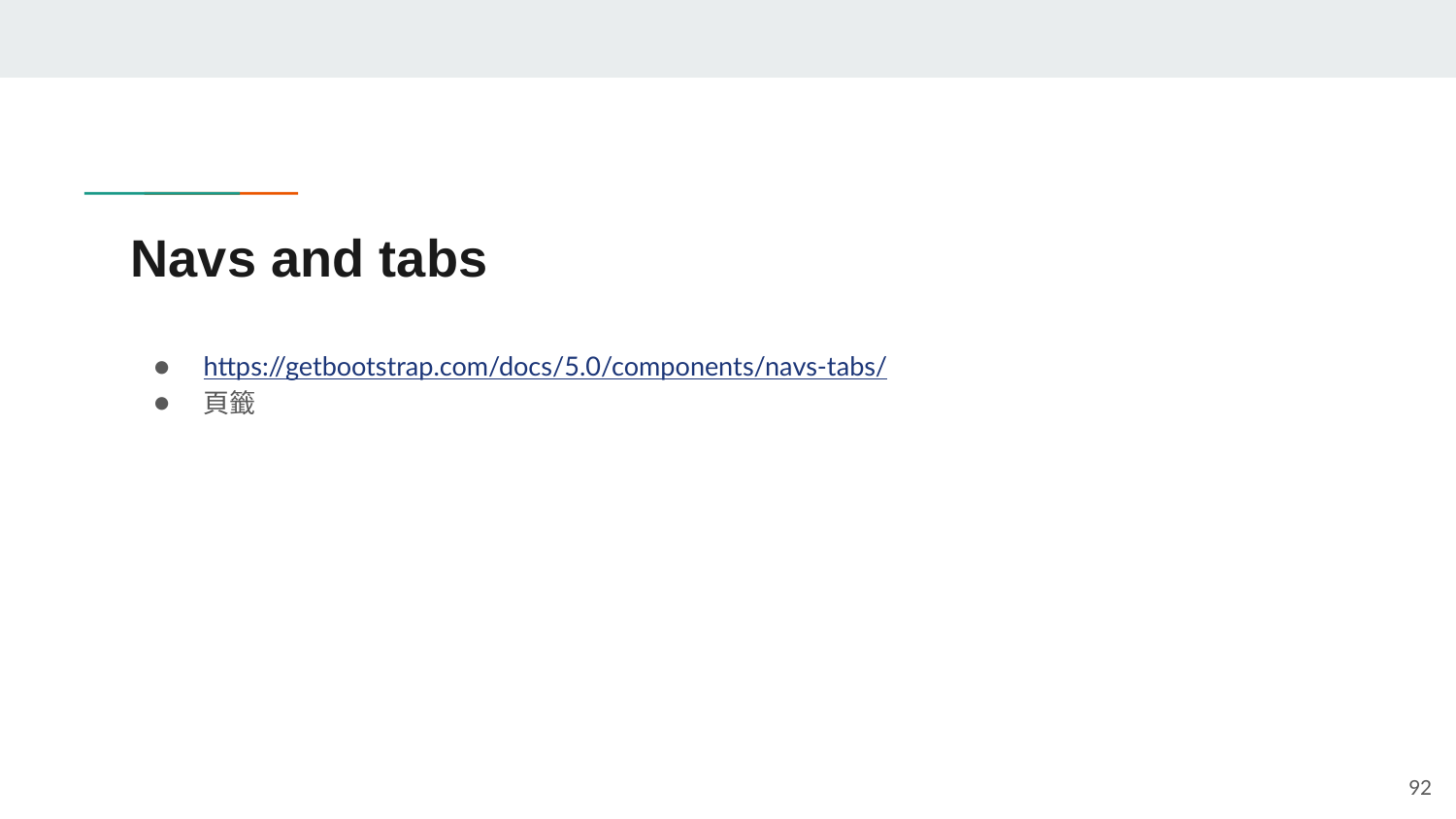

# Navs and tabs
https://getbootstrap.com/docs/5.0/components/navs-tabs/
頁籤
92